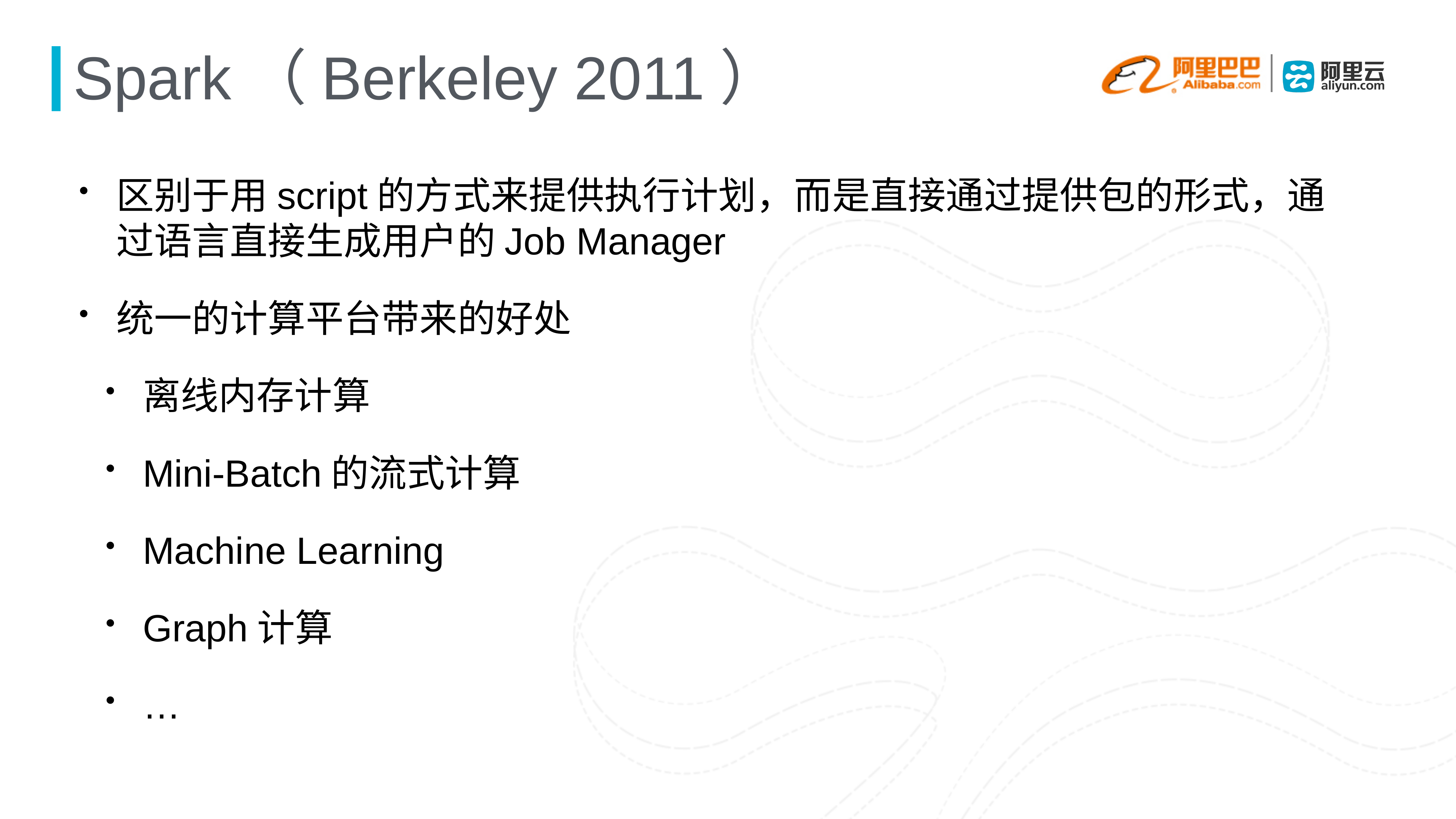

# Spark（Berkeley 2011）
区别于用script的方式来提供执行计划，而是直接通过提供包的形式，通过语言直接生成用户的Job Manager
统一的计算平台带来的好处
离线内存计算
Mini-Batch的流式计算
Machine Learning
Graph计算
…